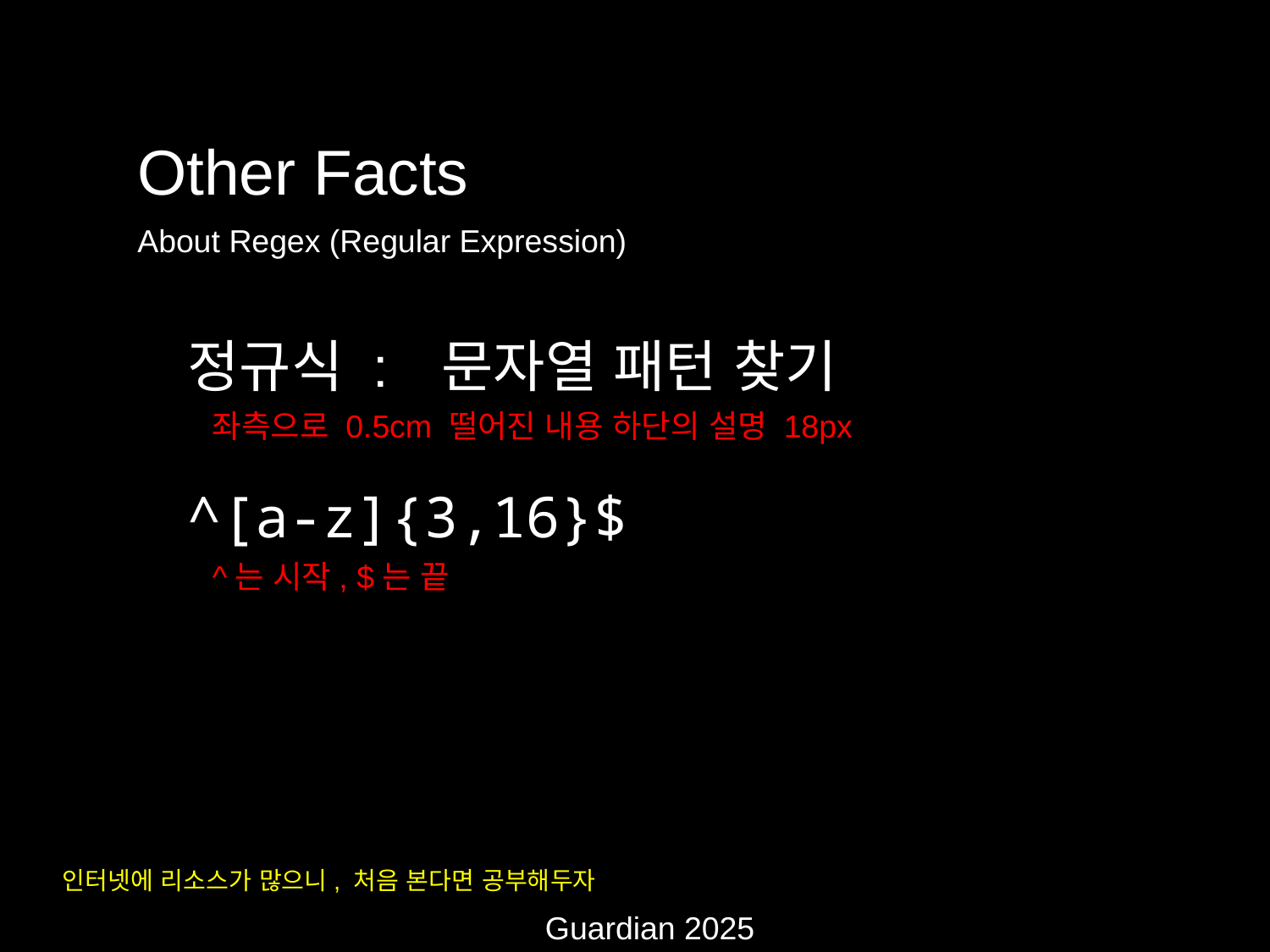

Other Facts
About Regex (Regular Expression)
정규식 : 	문자열 패턴 찾기
좌측으로 0.5cm 떨어진 내용 하단의 설명 18px
^[a-z]{3,16}$
^는 시작, $는 끝
인터넷에 리소스가 많으니, 처음 본다면 공부해두자